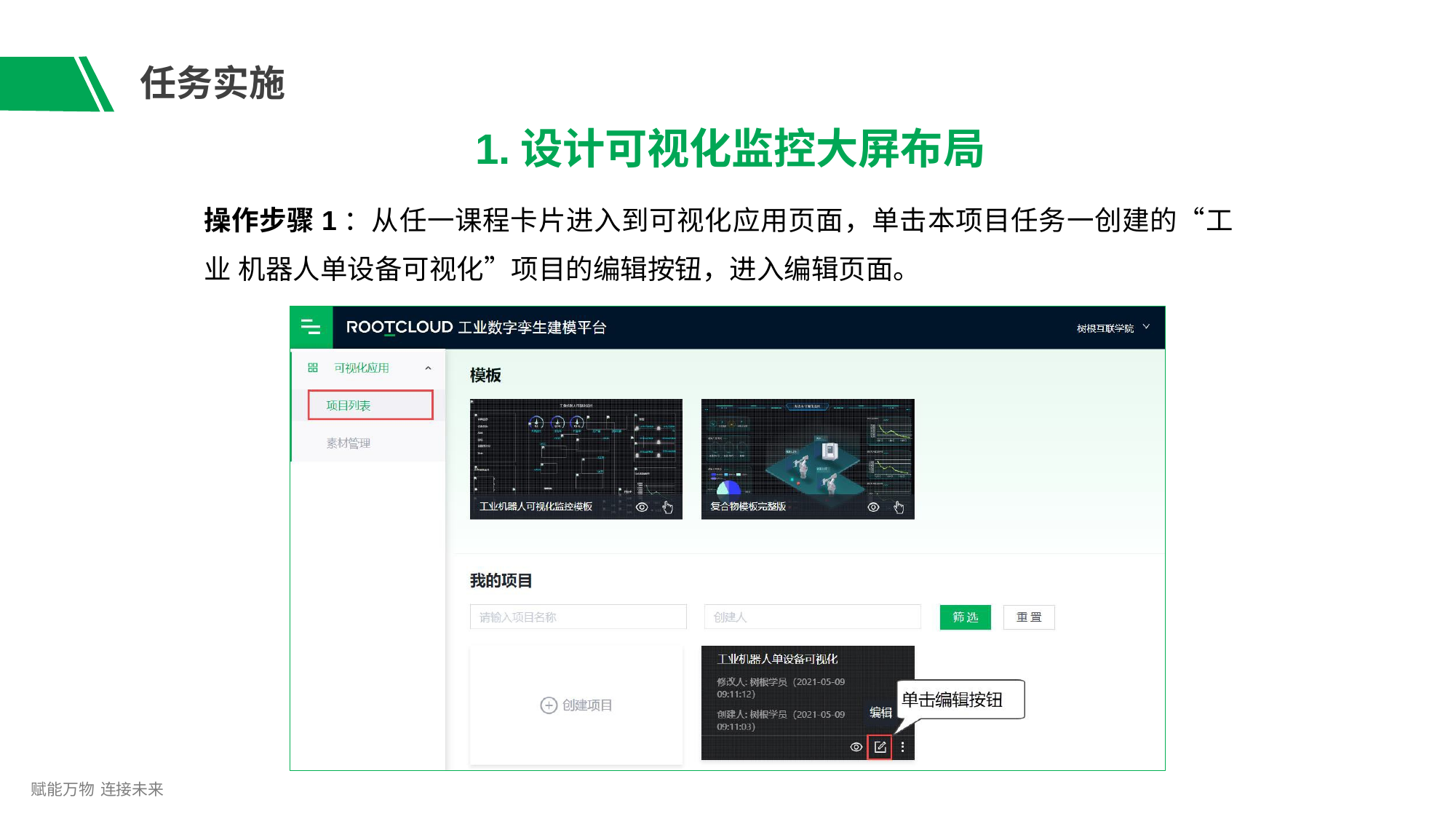

# 任务实施
1.设计可视化监控大屏布局
操作步骤1：从任一课程卡片进入到可视化应用页面，单击本项目任务一创建的“工业 机器人单设备可视化”项目的编辑按钮，进入编辑页面。

赋能万物 连接未来